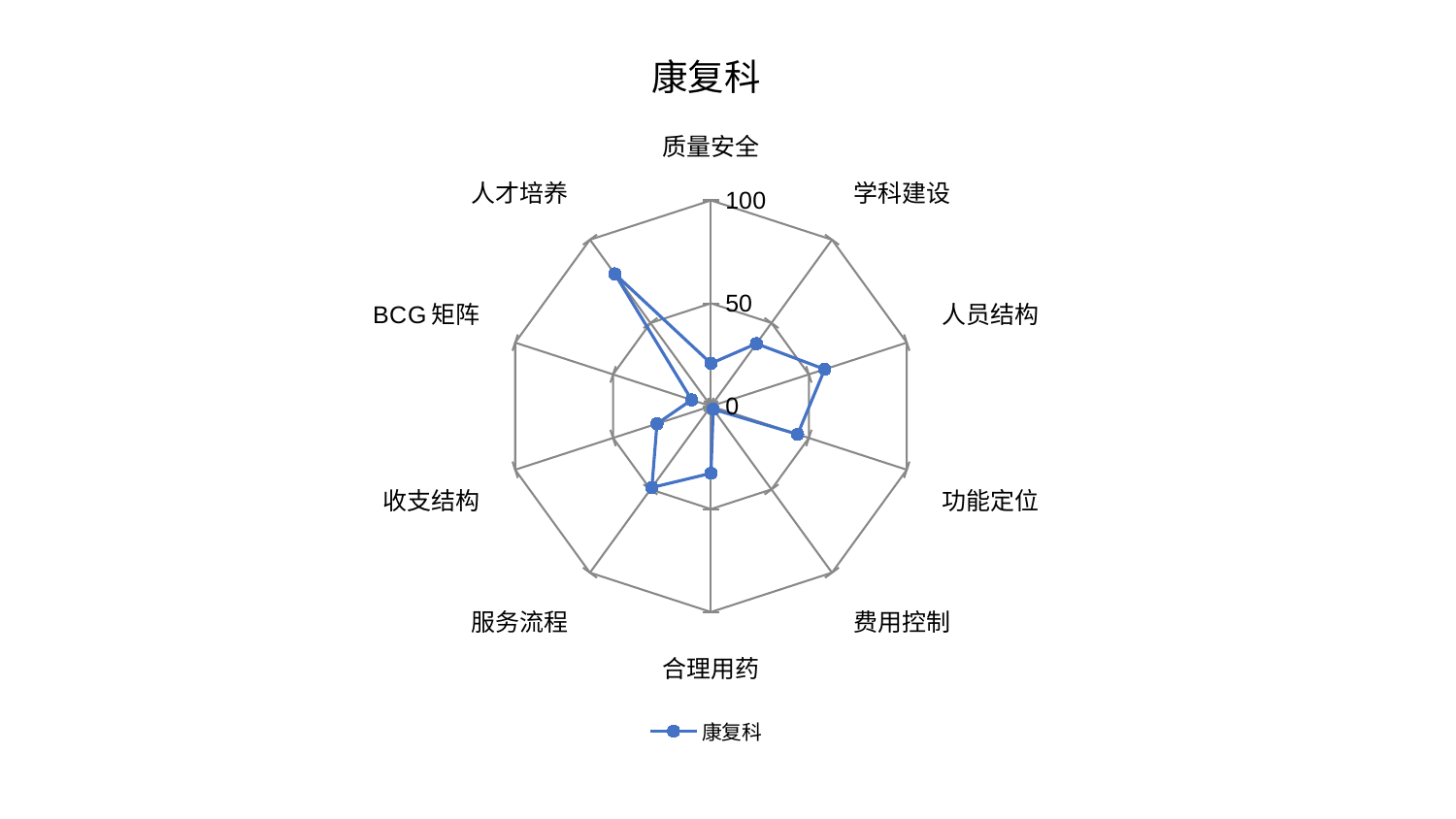

### Chart: 康复科

| Category | 康复科 |
|---|---|
| 质量安全 | 20.76991327669602 |
| 学科建设 | 37.556474876610174 |
| 人员结构 | 58.09368089958462 |
| 功能定位 | 44.271473982770424 |
| 费用控制 | 1.8797518673189422 |
| 合理用药 | 32.61358787509211 |
| 服务流程 | 48.846587767565495 |
| 收支结构 | 27.601902676238353 |
| BCG矩阵 | 9.89382991903243 |
| 人才培养 | 79.47683968383474 |
102